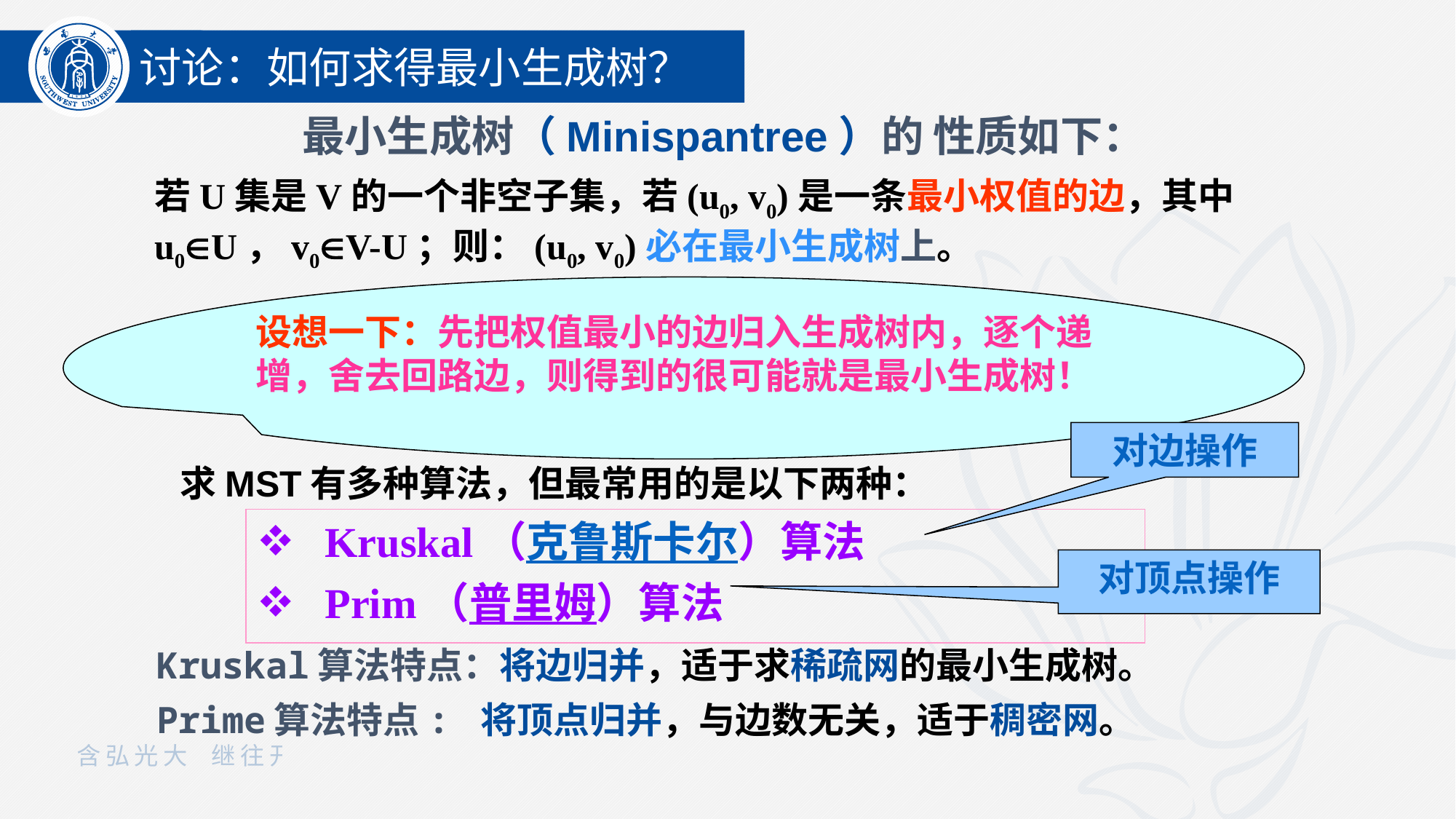

讨论：如何求得最小生成树？
最小生成树（Minispantree）的 性质如下：
若U集是V的一个非空子集，若(u0, v0)是一条最小权值的边，其中u0∈U，v0∈V-U；则：(u0, v0)必在最小生成树上。
设想一下：先把权值最小的边归入生成树内，逐个递增，舍去回路边，则得到的很可能就是最小生成树！
对边操作
求MST有多种算法，但最常用的是以下两种：
Kruskal（克鲁斯卡尔）算法
Prim（普里姆）算法
对顶点操作
Kruskal算法特点：将边归并，适于求稀疏网的最小生成树。
Prime算法特点: 将顶点归并，与边数无关，适于稠密网。